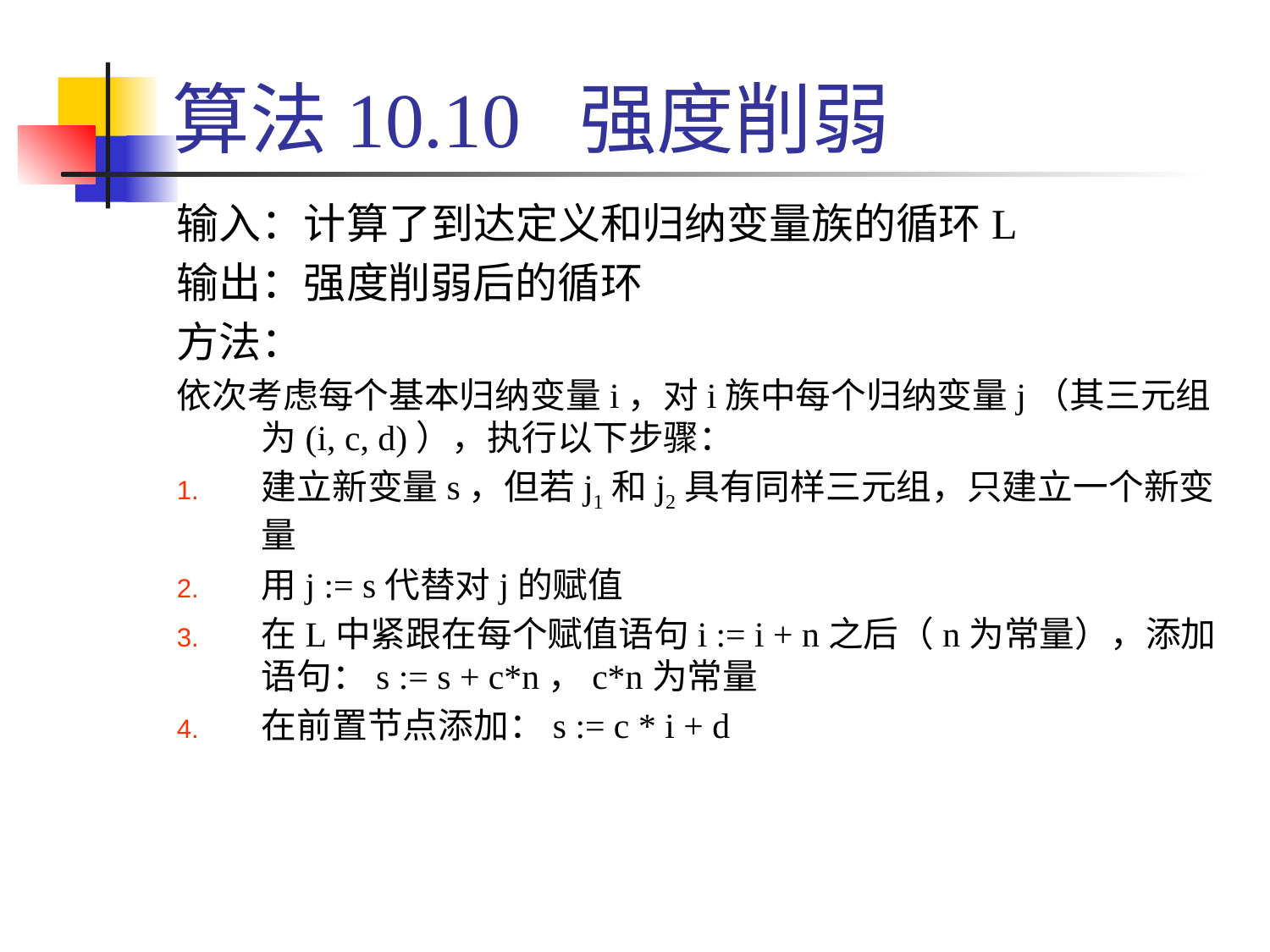

# 算法10.10  强度削弱
输入：计算了到达定义和归纳变量族的循环L
输出：强度削弱后的循环
方法：
依次考虑每个基本归纳变量i，对i族中每个归纳变量j（其三元组为(i, c, d)），执行以下步骤：
建立新变量s，但若j1和j2具有同样三元组，只建立一个新变量
用j := s代替对j的赋值
在L中紧跟在每个赋值语句i := i + n之后（n为常量），添加语句：s := s + c*n，c*n为常量
在前置节点添加：s := c * i + d